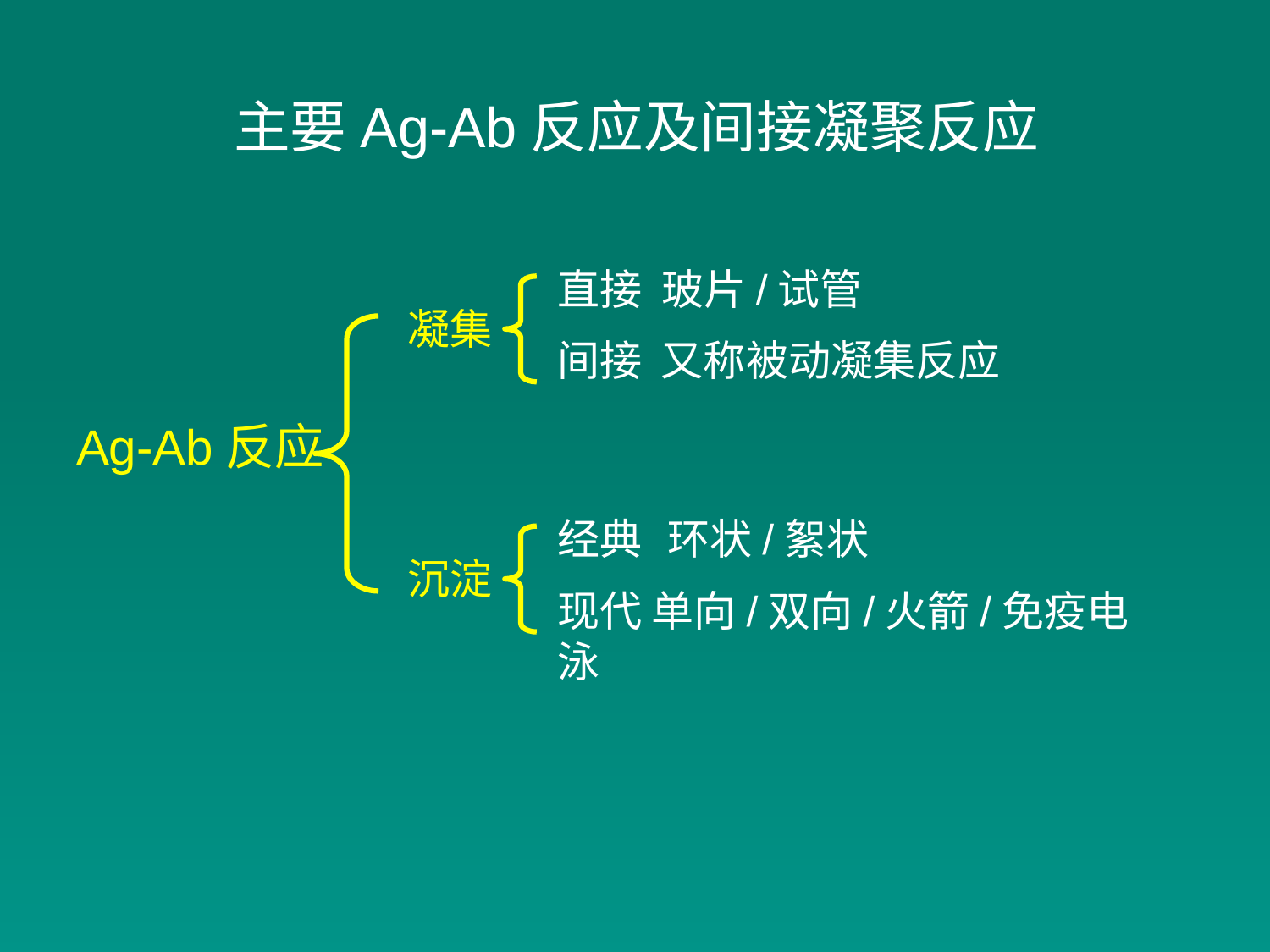

# 主要Ag-Ab反应及间接凝聚反应
直接  玻片/试管
间接  又称被动凝集反应

凝集

Ag-Ab反应
经典
现代 单向/双向/火箭/免疫电泳
环状/絮状

沉淀